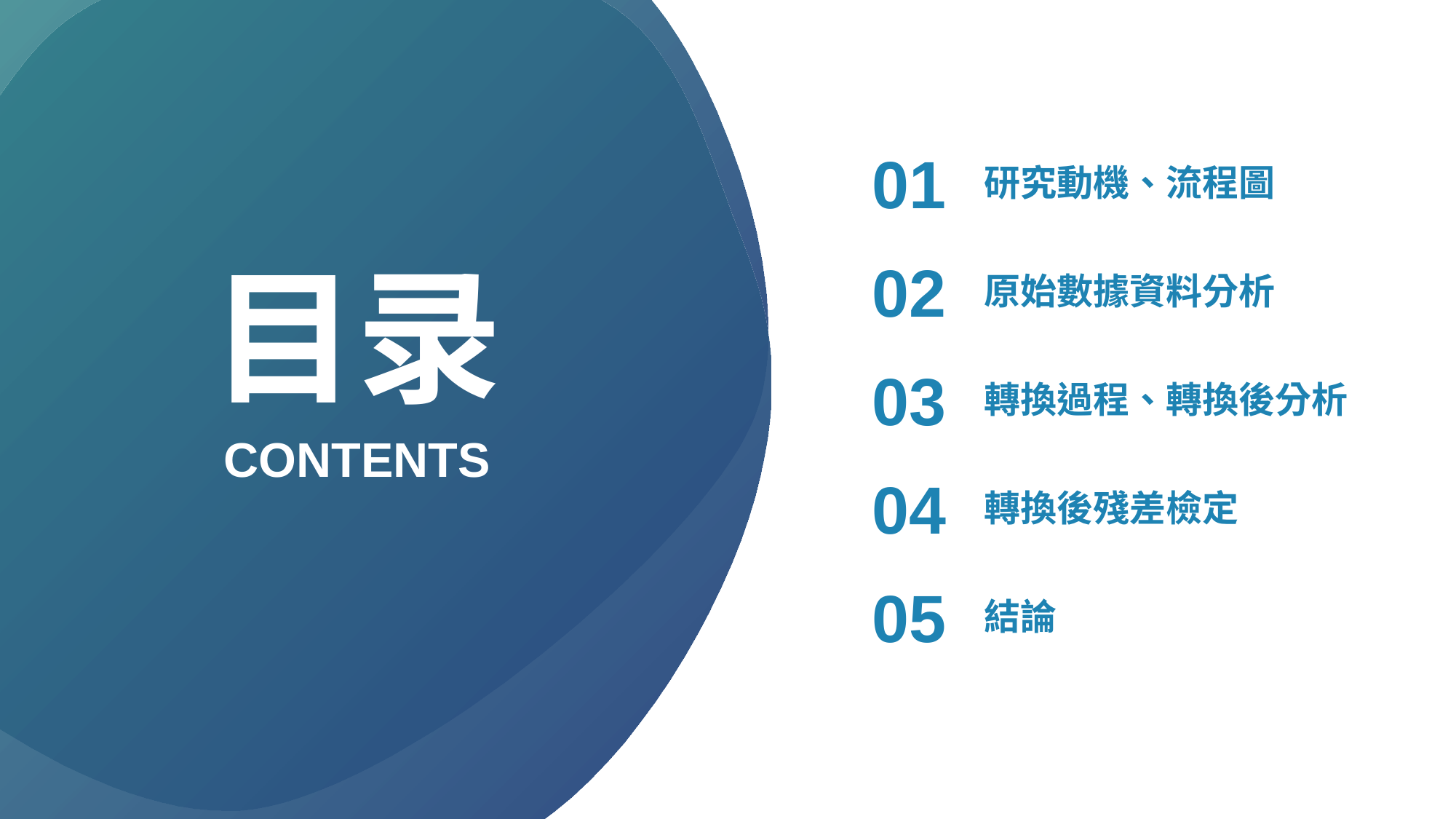

01
研究動機、流程圖
目录
02
原始數據資料分析
03
轉換過程、轉換後分析
CONTENTS
04
轉換後殘差檢定
05
結論